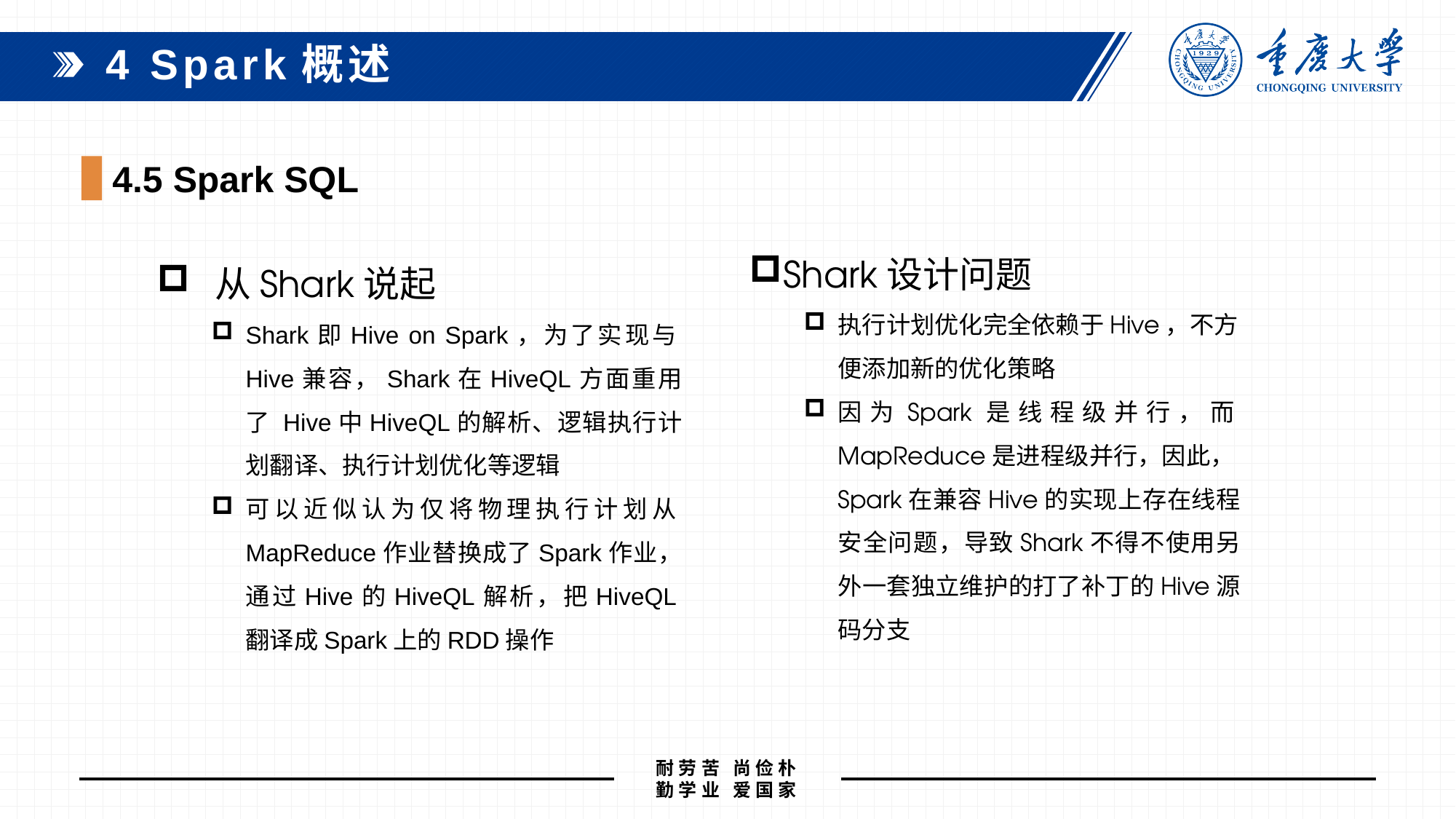

4 Spark概述

4.5 Spark SQL
Shark设计问题
执行计划优化完全依赖于Hive，不方便添加新的优化策略
因为Spark是线程级并行，而MapReduce是进程级并行，因此，Spark在兼容Hive的实现上存在线程安全问题，导致Shark不得不使用另外一套独立维护的打了补丁的Hive源码分支
 从Shark说起
Shark即Hive on Spark，为了实现与Hive兼容，Shark在HiveQL方面重用了 Hive中HiveQL的解析、逻辑执行计划翻译、执行计划优化等逻辑
可以近似认为仅将物理执行计划从MapReduce作业替换成了Spark作业，通过Hive的HiveQL解析，把HiveQL翻译成Spark上的RDD操作